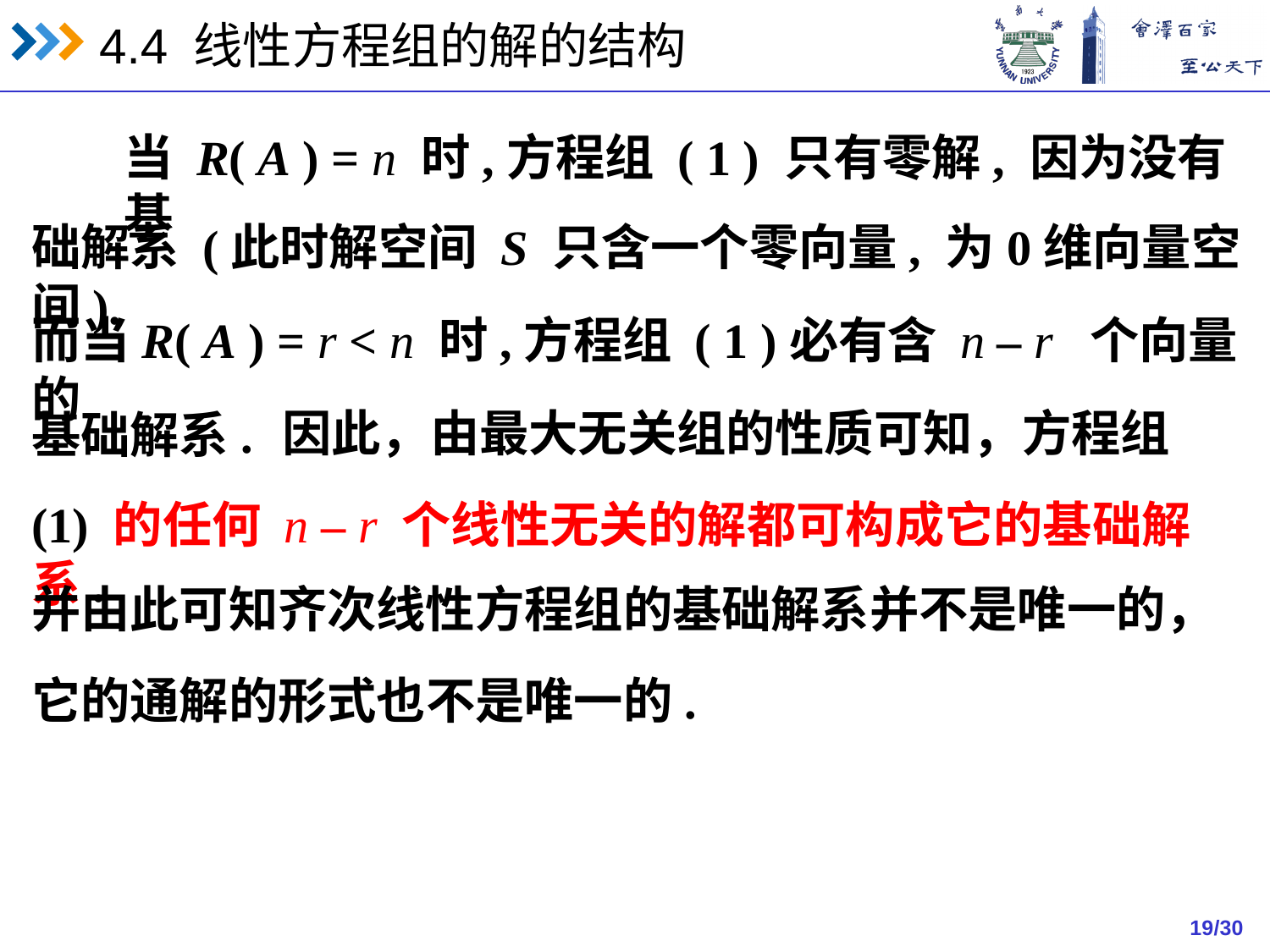

当 R( A ) = n 时,方程组 ( 1 ) 只有零解, 因为没有基
础解系 (此时解空间 S 只含一个零向量, 为0维向量空间).
而当R( A ) = r < n 时,方程组 ( 1 )必有含 n – r  个向量的
因此，由最大无关组的性质可知，方程组
基础解系.
(1) 的任何 n – r 个线性无关的解都可构成它的基础解系.
并由此可知齐次线性方程组的基础解系并不是唯一的，
它的通解的形式也不是唯一的.